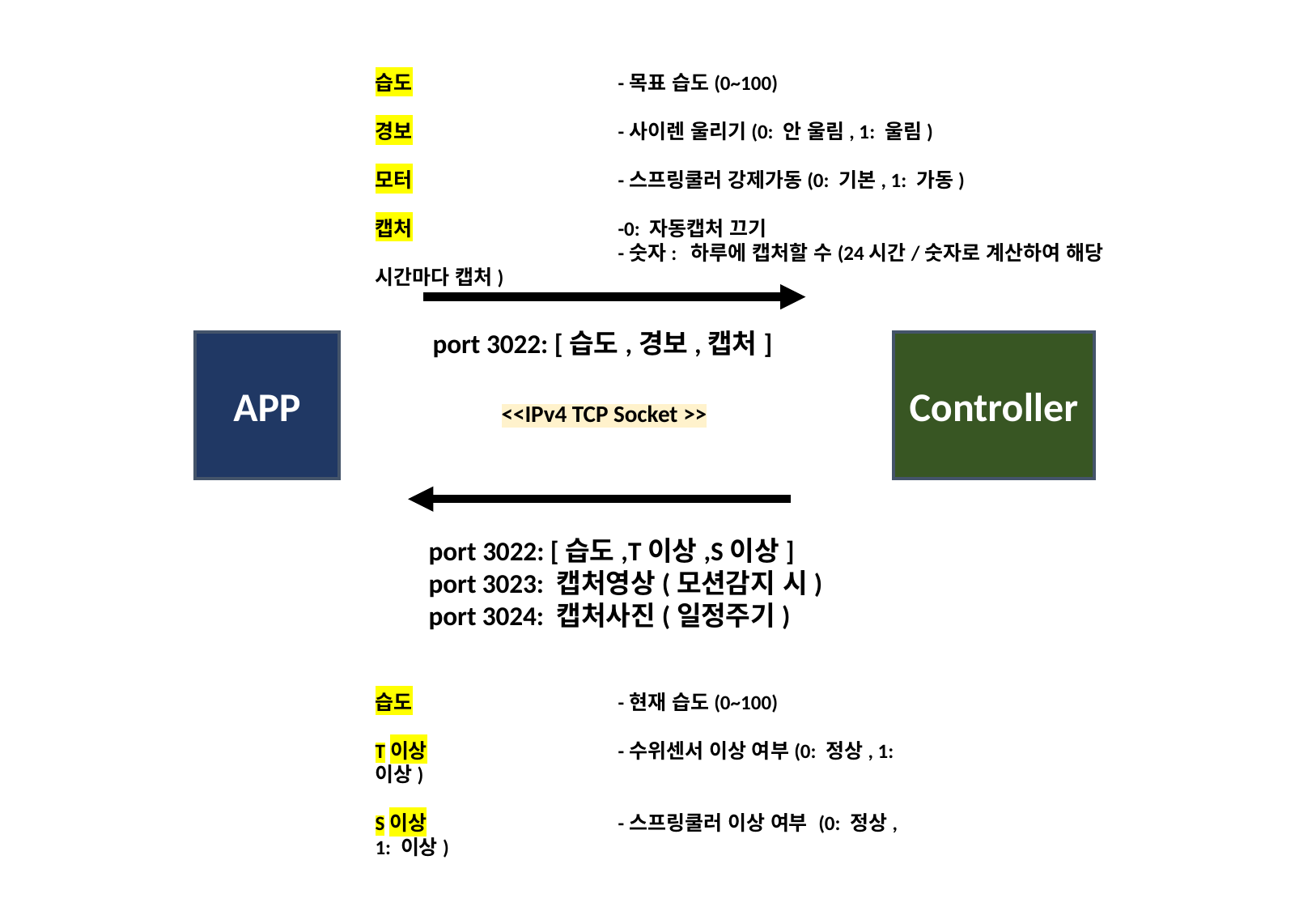

습도		-목표 습도(0~100)

경보		-사이렌 울리기(0: 안 울림, 1: 울림)

모터		-스프링쿨러 강제가동(0: 기본, 1: 가동)

캡처		-0: 자동캡처 끄기
		-숫자:  하루에 캡처할 수(24시간/숫자로 계산하여 해당 시간마다 캡처)
port 3022: [습도,경보,캡처]
APP
Controller
<<IPv4 TCP Socket >>
port 3022: [습도,T이상,S이상]
port 3023: 캡처영상(모션감지 시)
port 3024: 캡처사진(일정주기)
습도		-현재 습도(0~100)

T이상		-수위센서 이상 여부(0: 정상, 1: 이상)

S이상		-스프링쿨러 이상 여부 (0: 정상, 1: 이상)